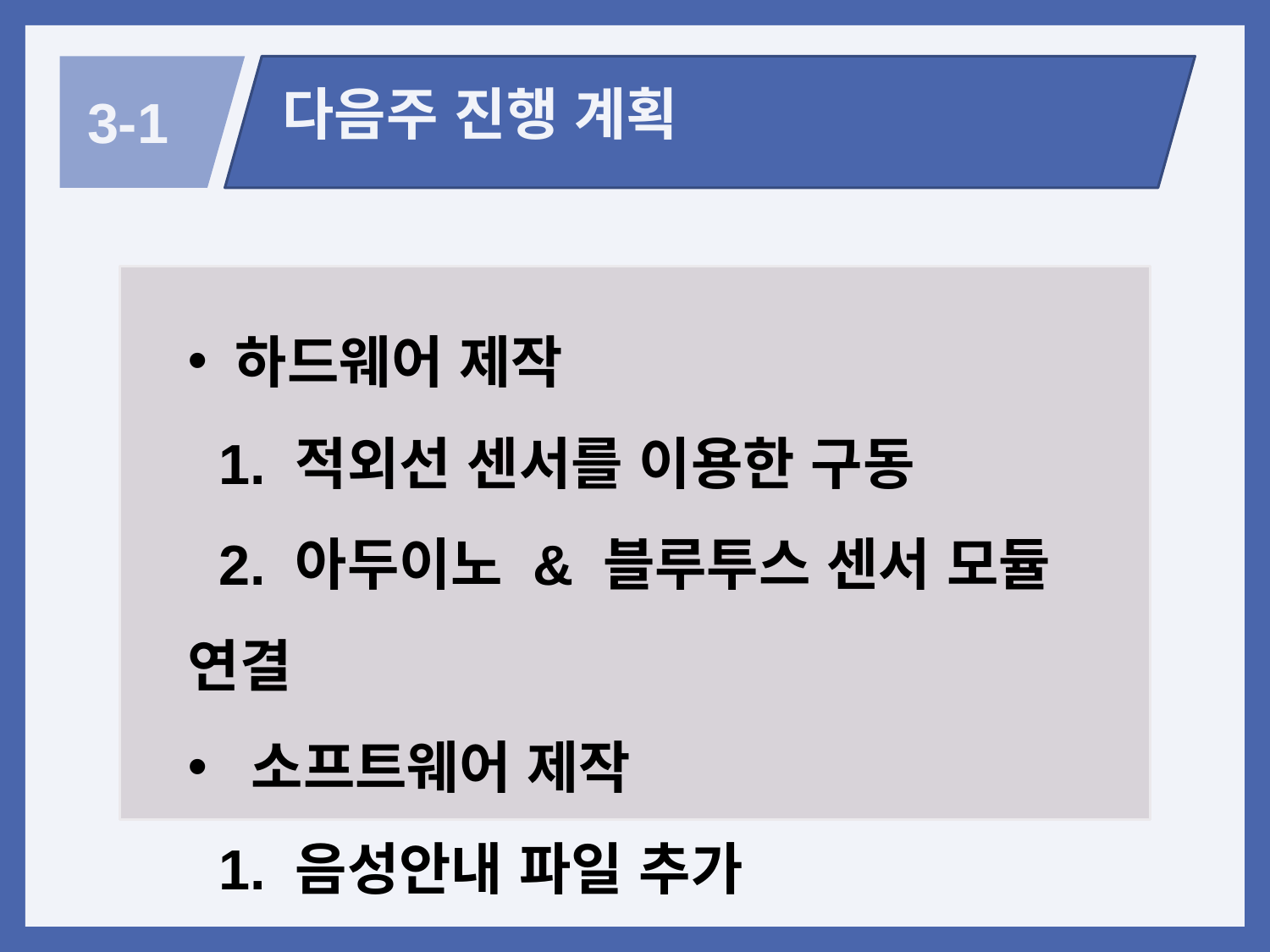

다음주 진행 계획
3-1

하드웨어 제작
  1. 적외선 센서를 이용한 구동
  2. 아두이노 & 블루투스 센서 모듈 연결
소프트웨어 제작
  1. 음성안내 파일 추가